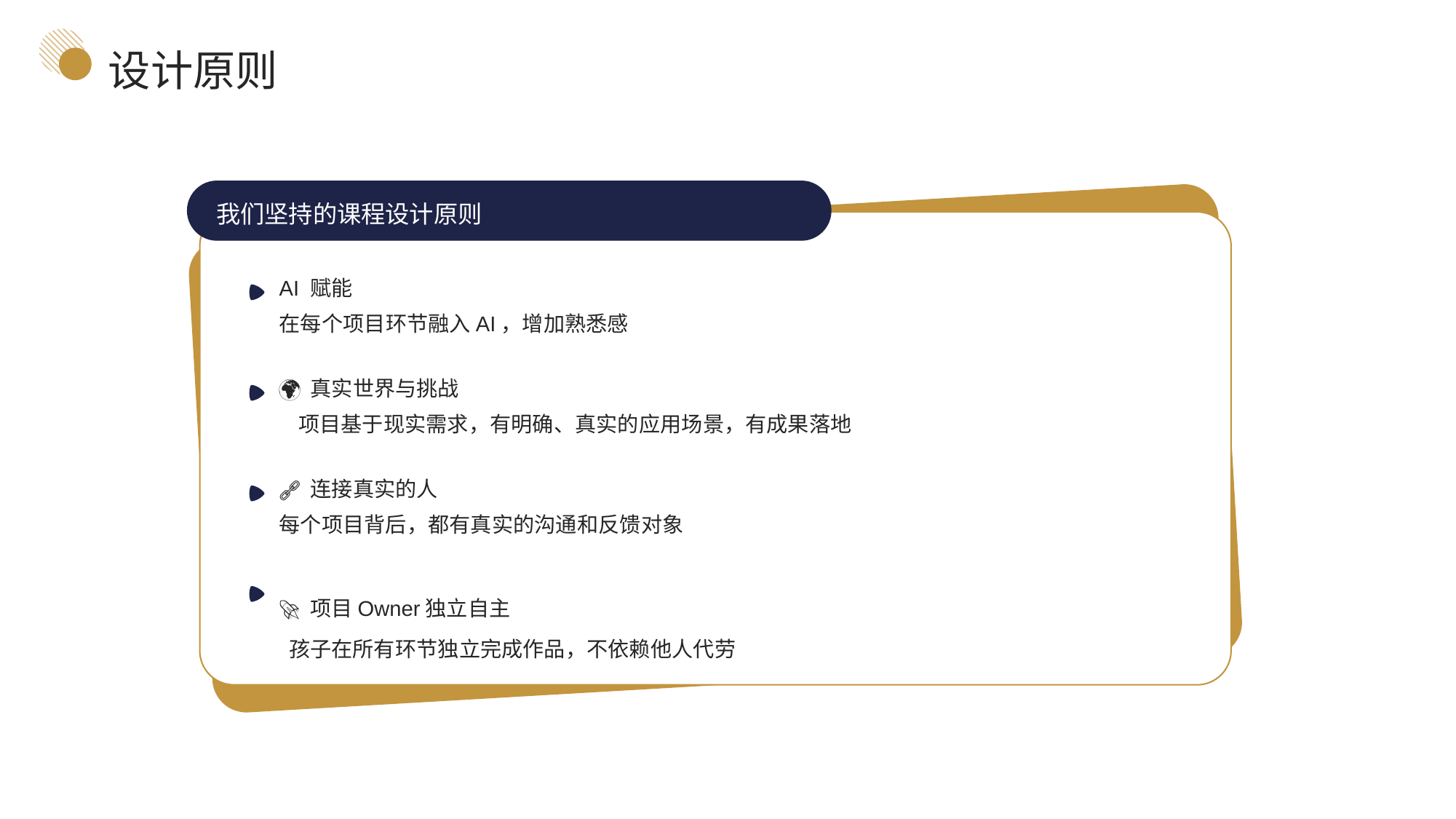

设计原则

我们坚持的课程设计原则

AI 赋能
在每个项目环节融入AI，增加熟悉感

🌍 真实世界与挑战
   项目基于现实需求，有明确、真实的应用场景，有成果落地

🔗 连接真实的人
每个项目背后，都有真实的沟通和反馈对象

🚀 项目Owner独立自主

 孩子在所有环节独立完成作品，不依赖他人代劳